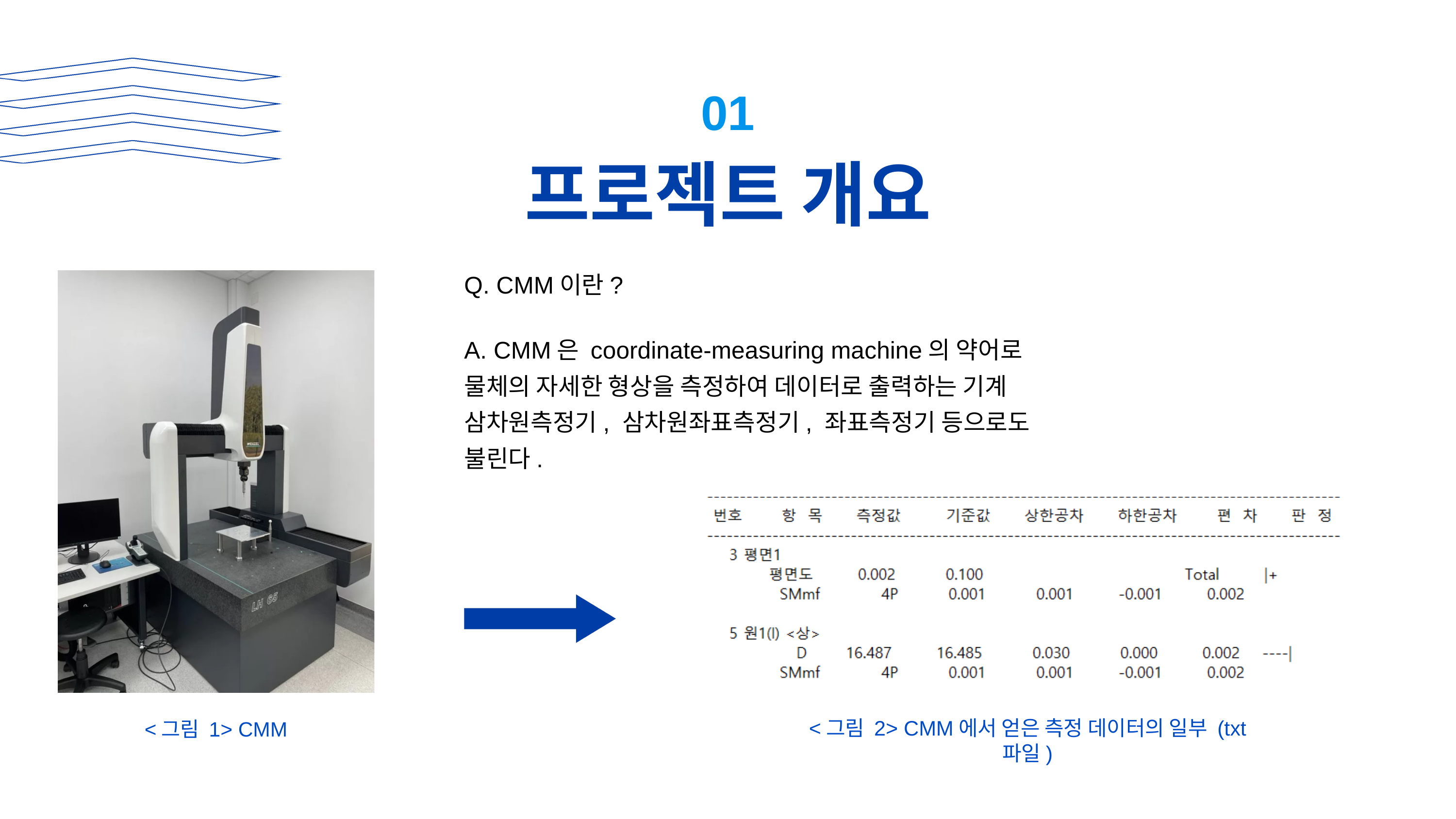

01
프로젝트 개요
Q. CMM이란?

A. CMM은 coordinate-measuring machine의 약어로
물체의 자세한 형상을 측정하여 데이터로 출력하는 기계
삼차원측정기, 삼차원좌표측정기, 좌표측정기 등으로도 불린다.

<그림 2> CMM에서 얻은 측정 데이터의 일부 (txt 파일)

<그림 1> CMM